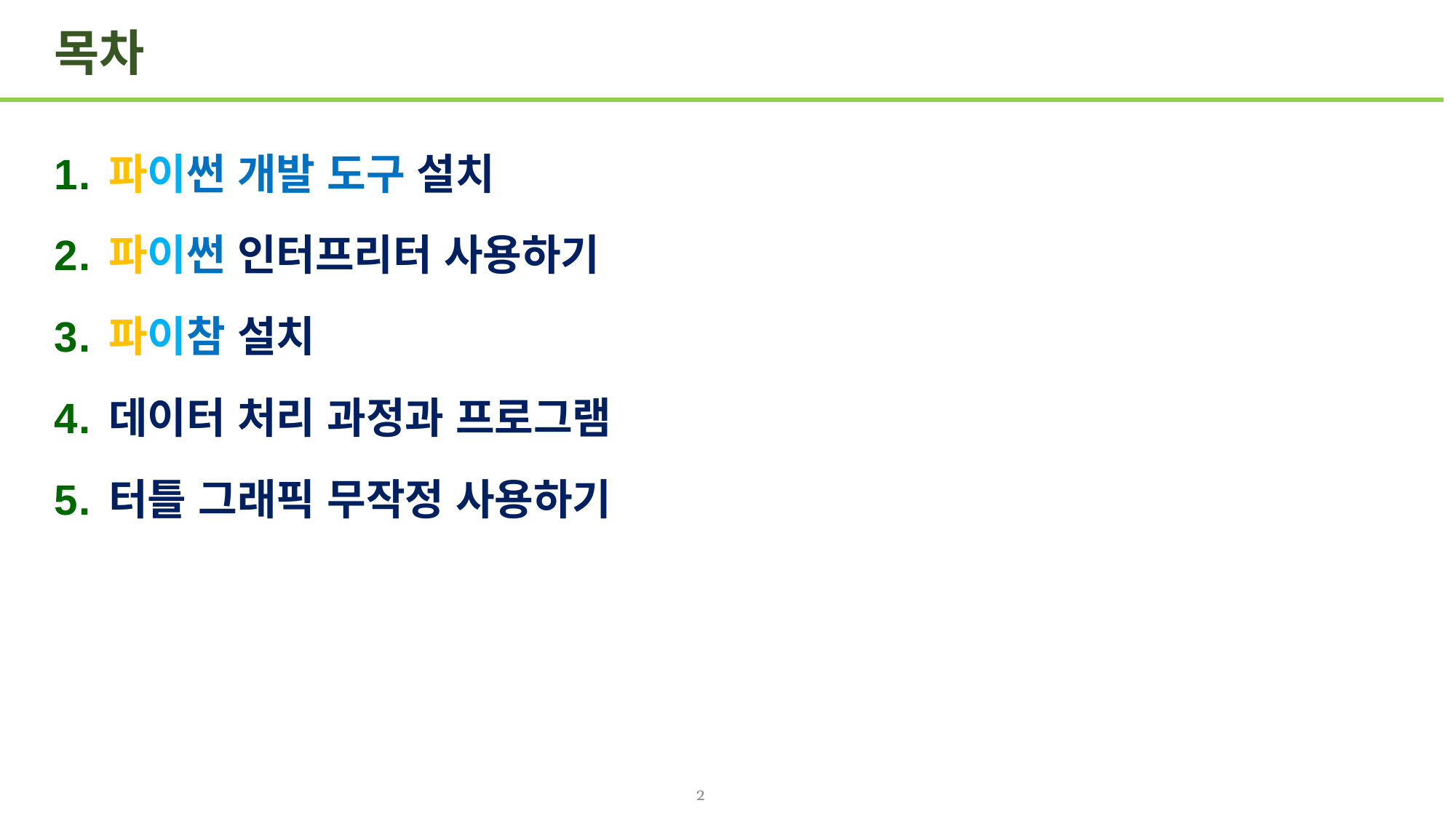

# 목차
파이썬 개발 도구 설치
파이썬 인터프리터 사용하기
파이참 설치
데이터 처리 과정과 프로그램
터틀 그래픽 무작정 사용하기

2